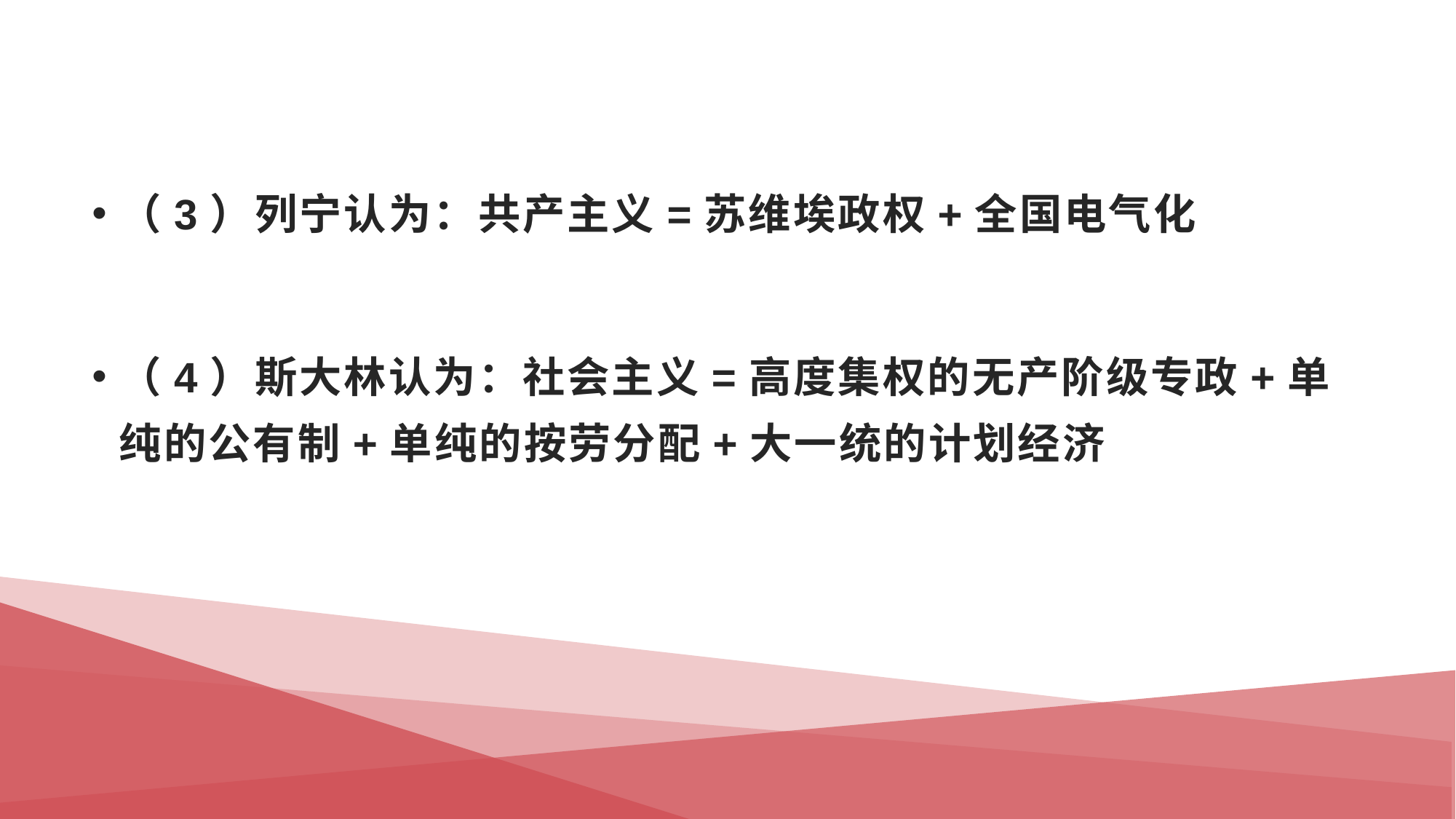

（3）列宁认为：共产主义=苏维埃政权+全国电气化

（4）斯大林认为：社会主义=高度集权的无产阶级专政+单纯的公有制+单纯的按劳分配+大一统的计划经济